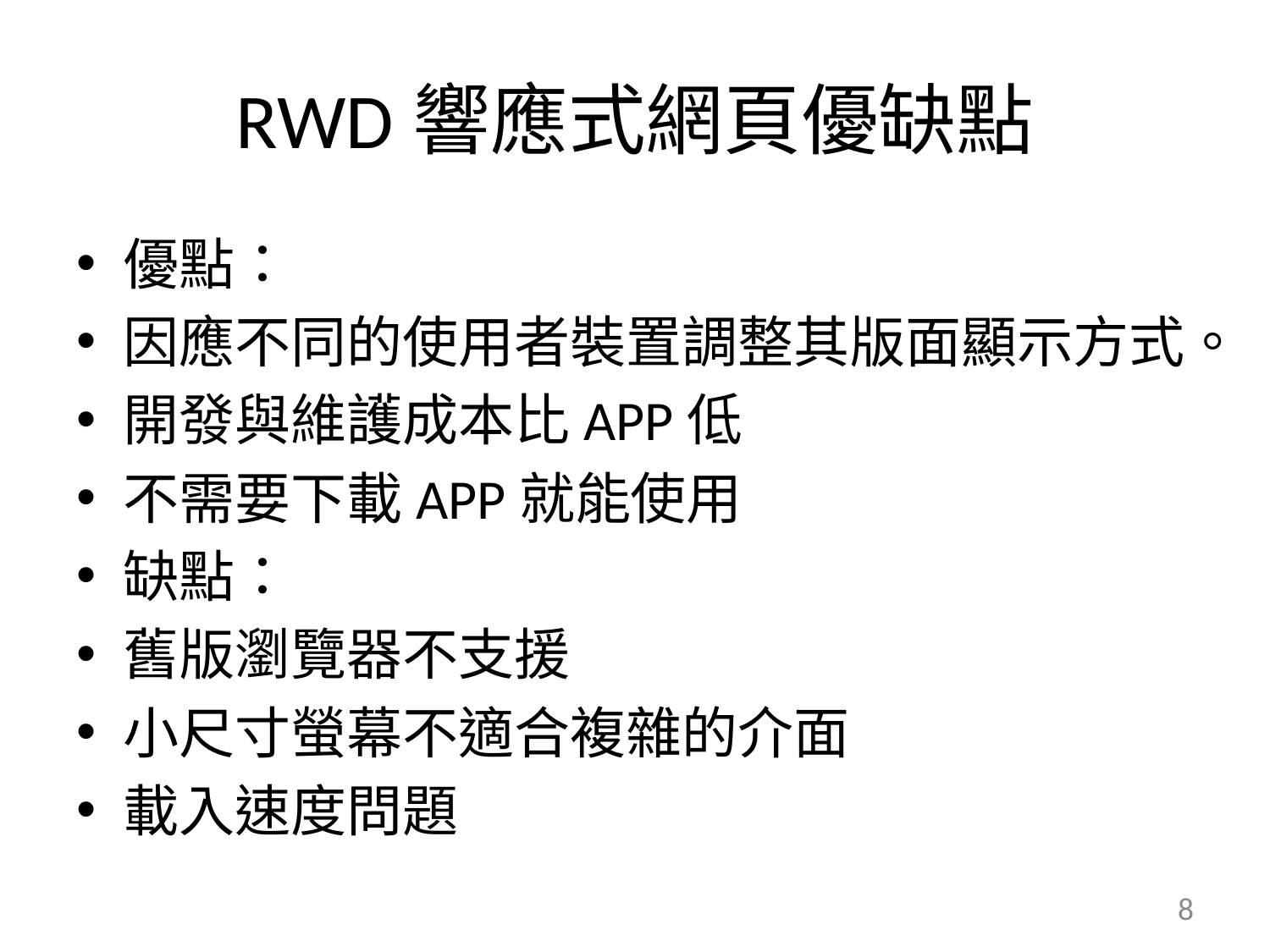

# RWD響應式網頁優缺點
優點：
因應不同的使用者裝置調整其版面顯示方式。
開發與維護成本比APP低
不需要下載APP就能使用
缺點：
舊版瀏覽器不支援
小尺寸螢幕不適合複雜的介面
載入速度問題
8